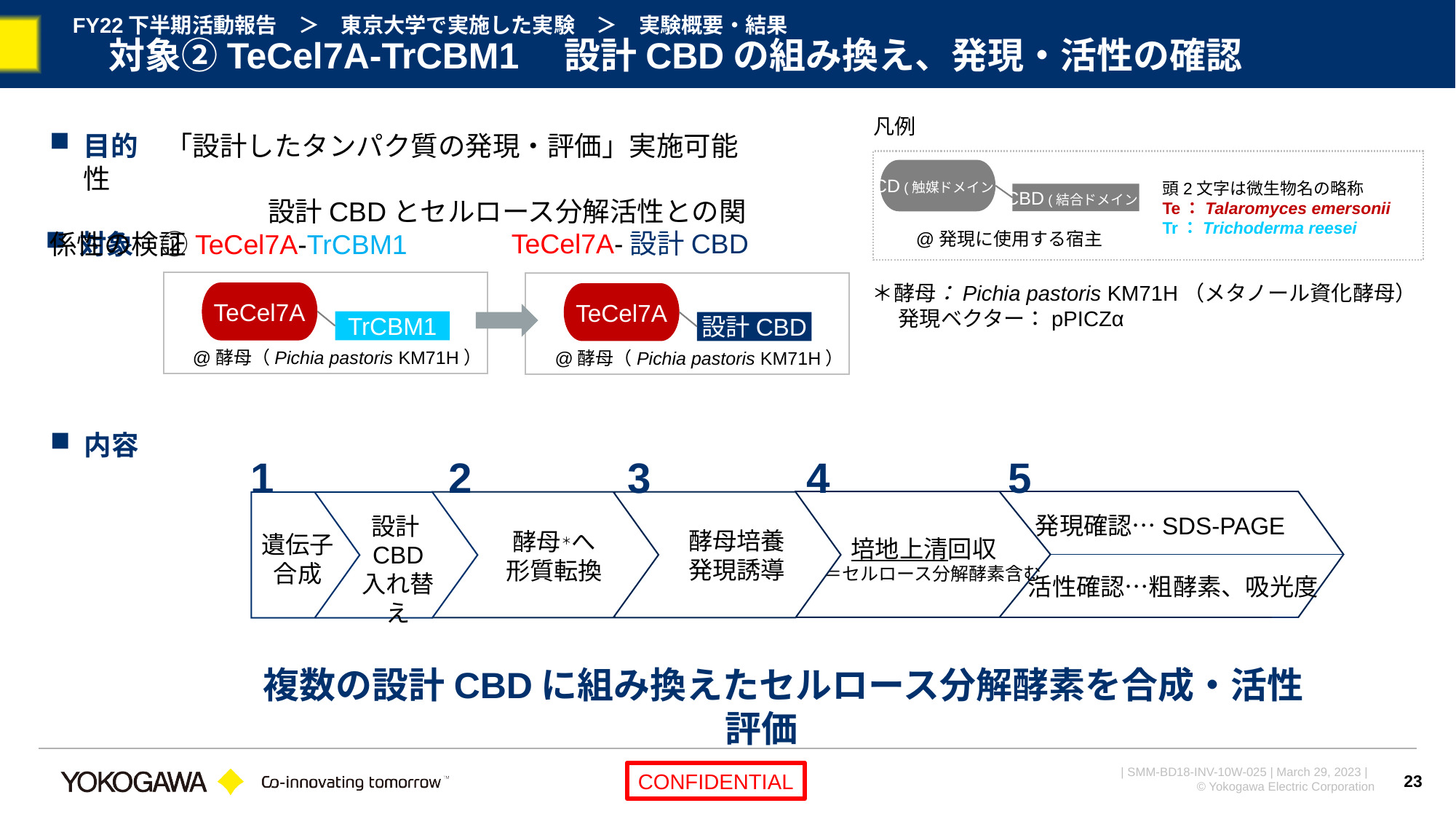

# FY22下半期活動報告　＞　東京大学で実施した実験　＞　実験概要・結果 　対象②TeCel7A-TrCBM1　設計CBDの組み換え、発現・活性の確認
凡例
目的　「設計したタンパク質の発現・評価」実施可能性
		設計CBDとセルロース分解活性との関係性の検証
頭2文字は微生物名の略称
Te：Talaromyces emersonii
Tr：Trichoderma reesei

CD (触媒ドメイン)
CBD (結合ドメイン)
@発現に使用する宿主
TeCel7A-設計CBD
対象　②TeCel7A-TrCBM1

@酵母（Pichia pastoris KM71H）
TeCel7A
TrCBM1

@酵母（Pichia pastoris KM71H）
TeCel7A
設計CBD
＊酵母：Pichia pastoris KM71H（メタノール資化酵母）
　 発現ベクター：pPICZα

内容
2
3
4
5
1

培地上清回収
　＝セルロース分解酵素含む

発現確認…SDS-PAGE
活性確認…粗酵素、吸光度

酵母＊へ
形質転換

酵母培養
発現誘導

遺伝子
合成
設計CBD
入れ替え
複数の設計CBDに組み換えたセルロース分解酵素を合成・活性評価
23